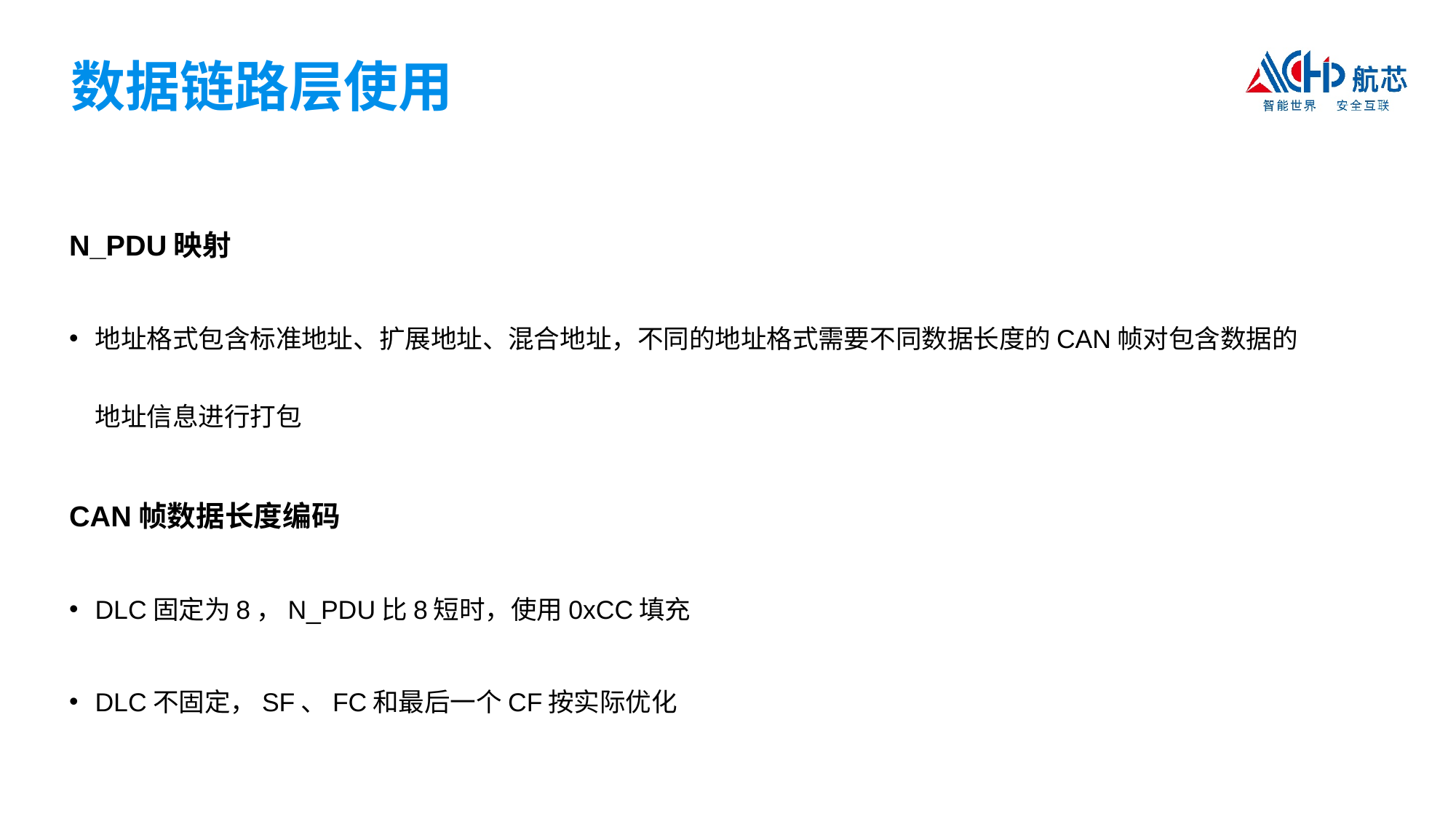

数据链路层使用
N_PDU映射
地址格式包含标准地址、扩展地址、混合地址，不同的地址格式需要不同数据长度的CAN帧对包含数据的地址信息进行打包
CAN帧数据长度编码
DLC固定为8，N_PDU比8短时，使用0xCC填充
DLC不固定，SF、FC和最后一个CF按实际优化